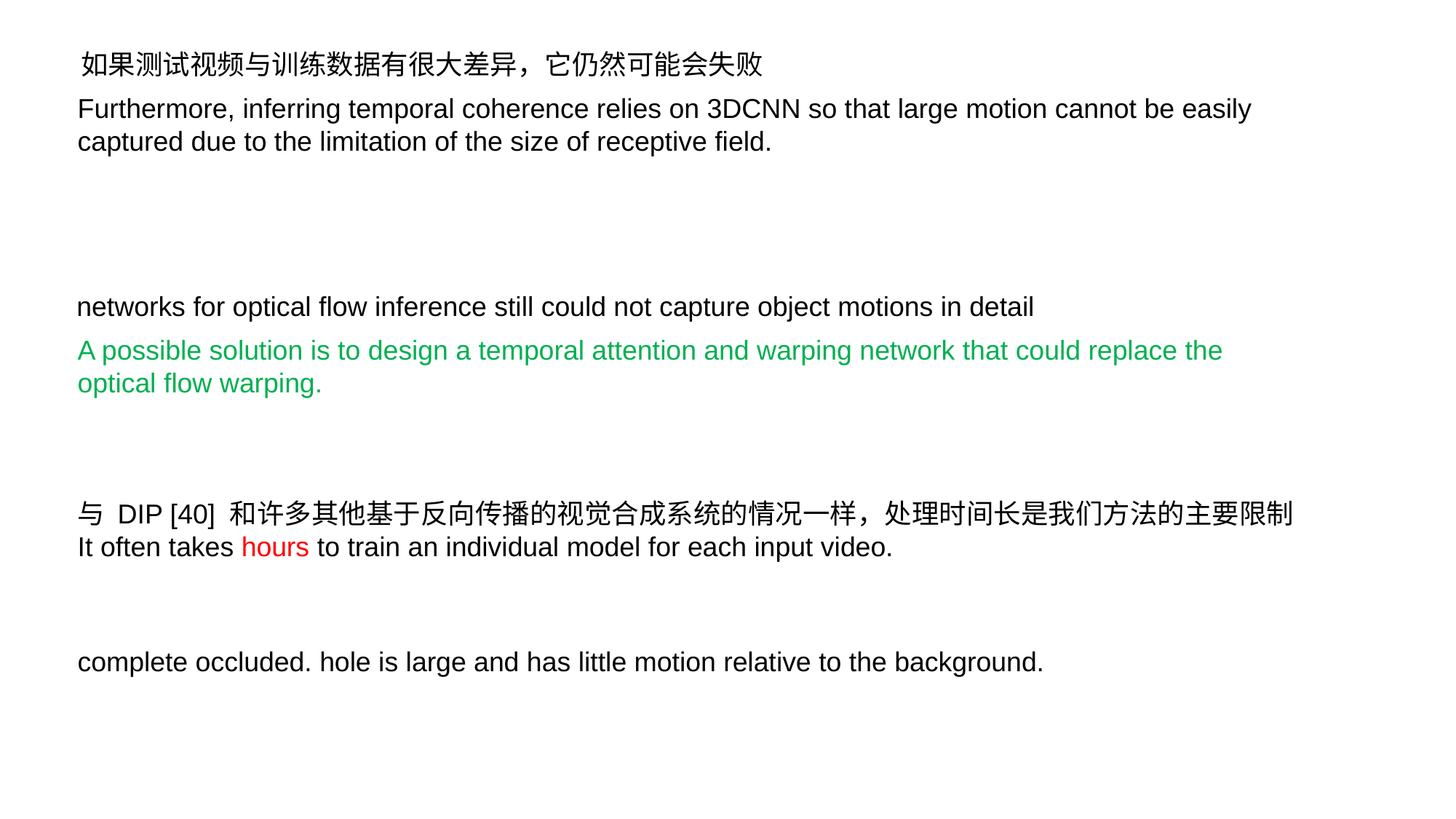

如果测试视频与训练数据有很大差异，它仍然可能会失败
Furthermore, inferring temporal coherence relies on 3DCNN so that large motion cannot be easily captured due to the limitation of the size of receptive field.
networks for optical flow inference still could not capture object motions in detail
A possible solution is to design a temporal attention and warping network that could replace the optical flow warping.
与 DIP [40] 和许多其他基于反向传播的视觉合成系统的情况一样，处理时间长是我们方法的主要限制
It often takes hours to train an individual model for each input video.
complete occluded. hole is large and has little motion relative to the background.